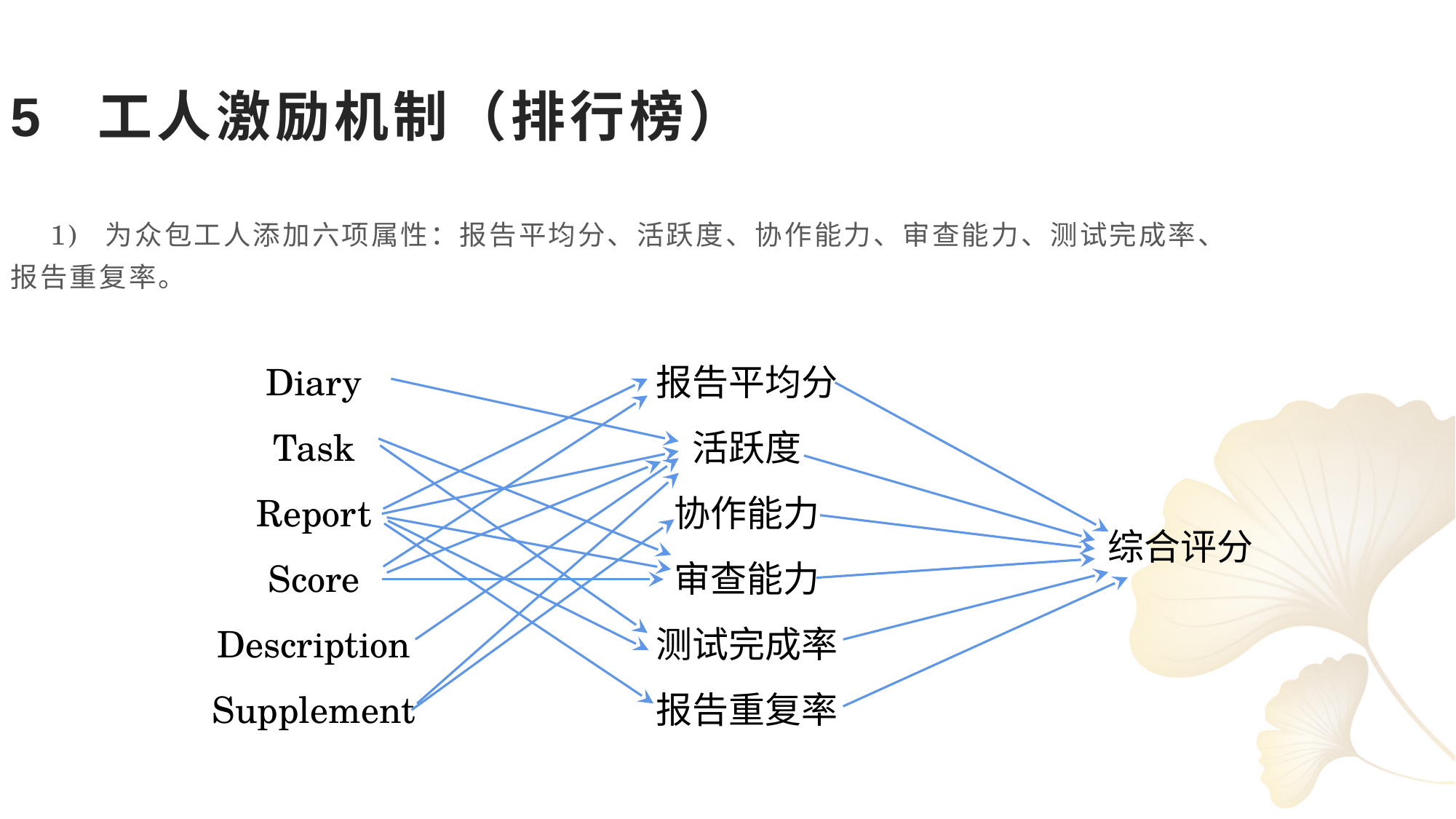

5  工人激励机制（排行榜）
    1)  为众包工人添加六项属性：报告平均分、活跃度、协作能力、审查能力、测试完成率、报告重复率。
Diary
Task
Report
Score
Description
Supplement
报告平均分
活跃度
协作能力
审查能力
测试完成率
报告重复率
综合评分